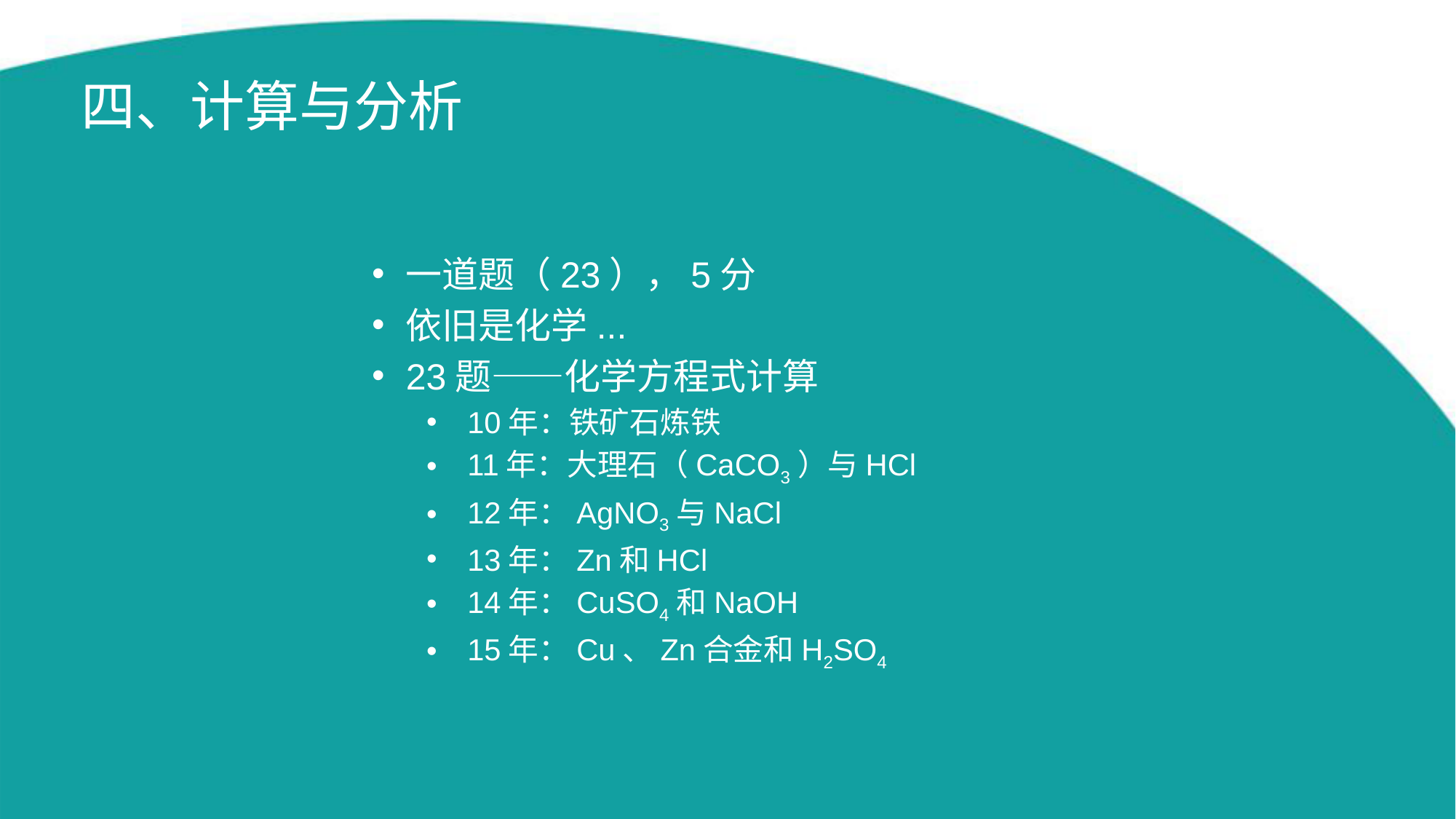

# 四、计算与分析
一道题（23），5分
依旧是化学...
23题——化学方程式计算
10年：铁矿石炼铁
11年：大理石（CaCO3）与HCl
12年：AgNO3与NaCl
13年：Zn和HCl
14年：CuSO4和NaOH
15年：Cu、Zn合金和H2SO4